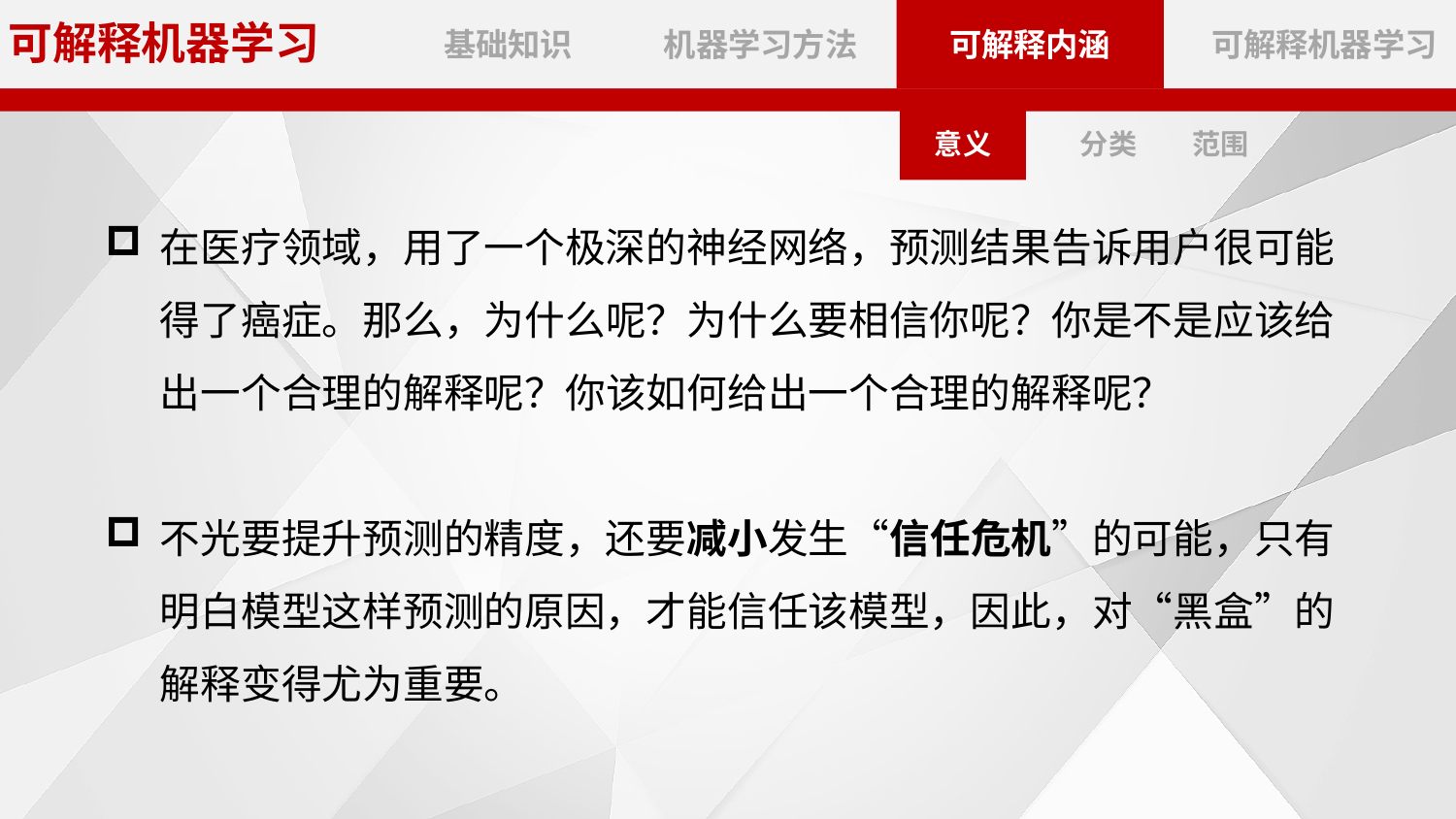

在医疗领域，⽤了⼀个极深的神经⽹络，预测结果告诉⽤户很可能得了癌症。那么，为什么呢？为什么要相信你呢？你是不是应该给出⼀个合理的解释呢？你该如何给出⼀个合理的解释呢？

不光要提升预测的精度，还要减小发生“信任危机”的可能，只有明白模型这样预测的原因，才能信任该模型，因此，对“黑盒”的解释变得尤为重要。